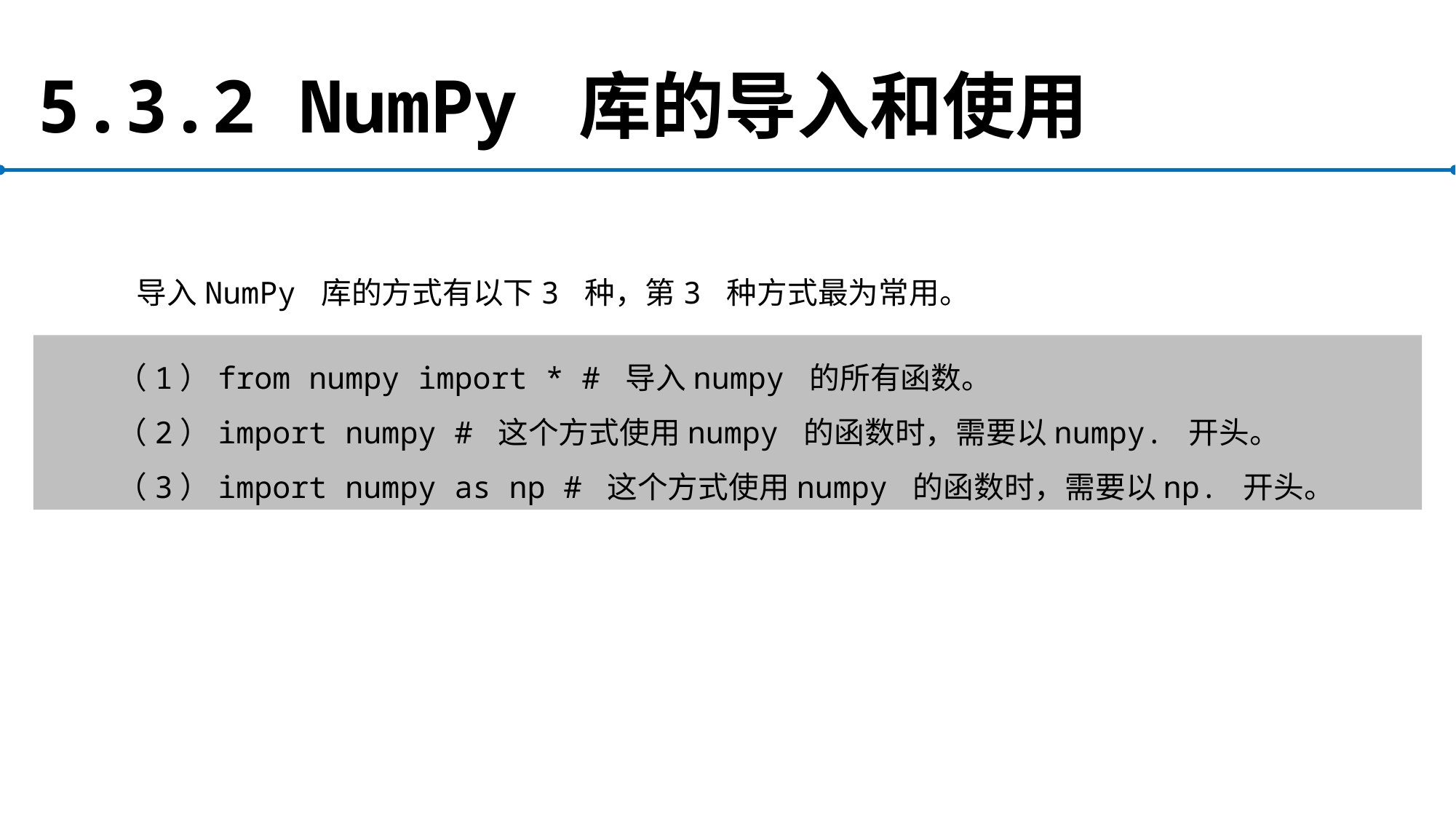

# 5.3.2 NumPy 库的导入和使用
导入NumPy 库的方式有以下3 种，第3 种方式最为常用。
（1）from numpy import * # 导入numpy 的所有函数。
（2）import numpy # 这个方式使用numpy 的函数时，需要以numpy. 开头。
（3）import numpy as np # 这个方式使用numpy 的函数时，需要以np. 开头。